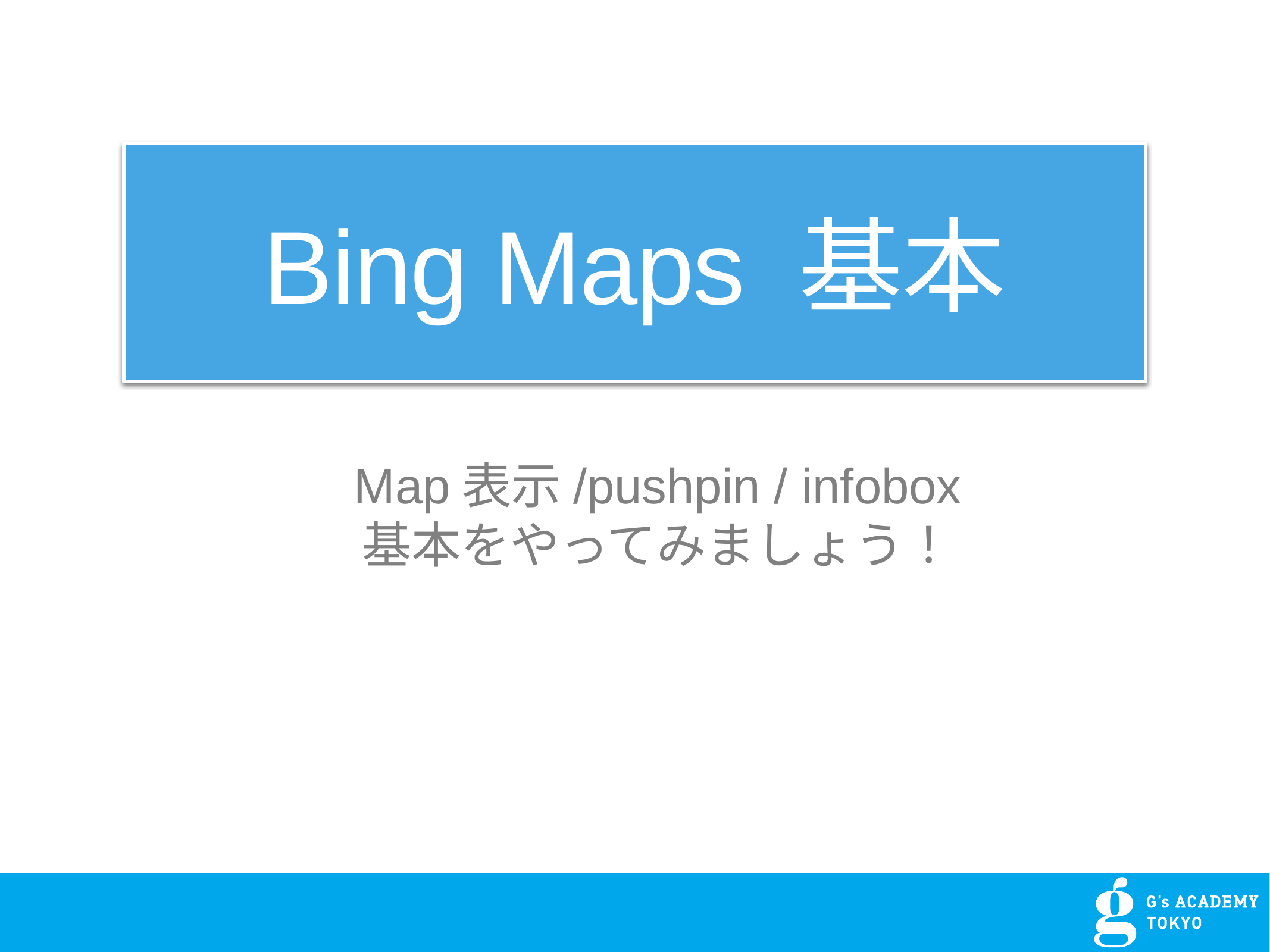

Bing Maps 基本
Map表示/pushpin / infobox
基本をやってみましょう！